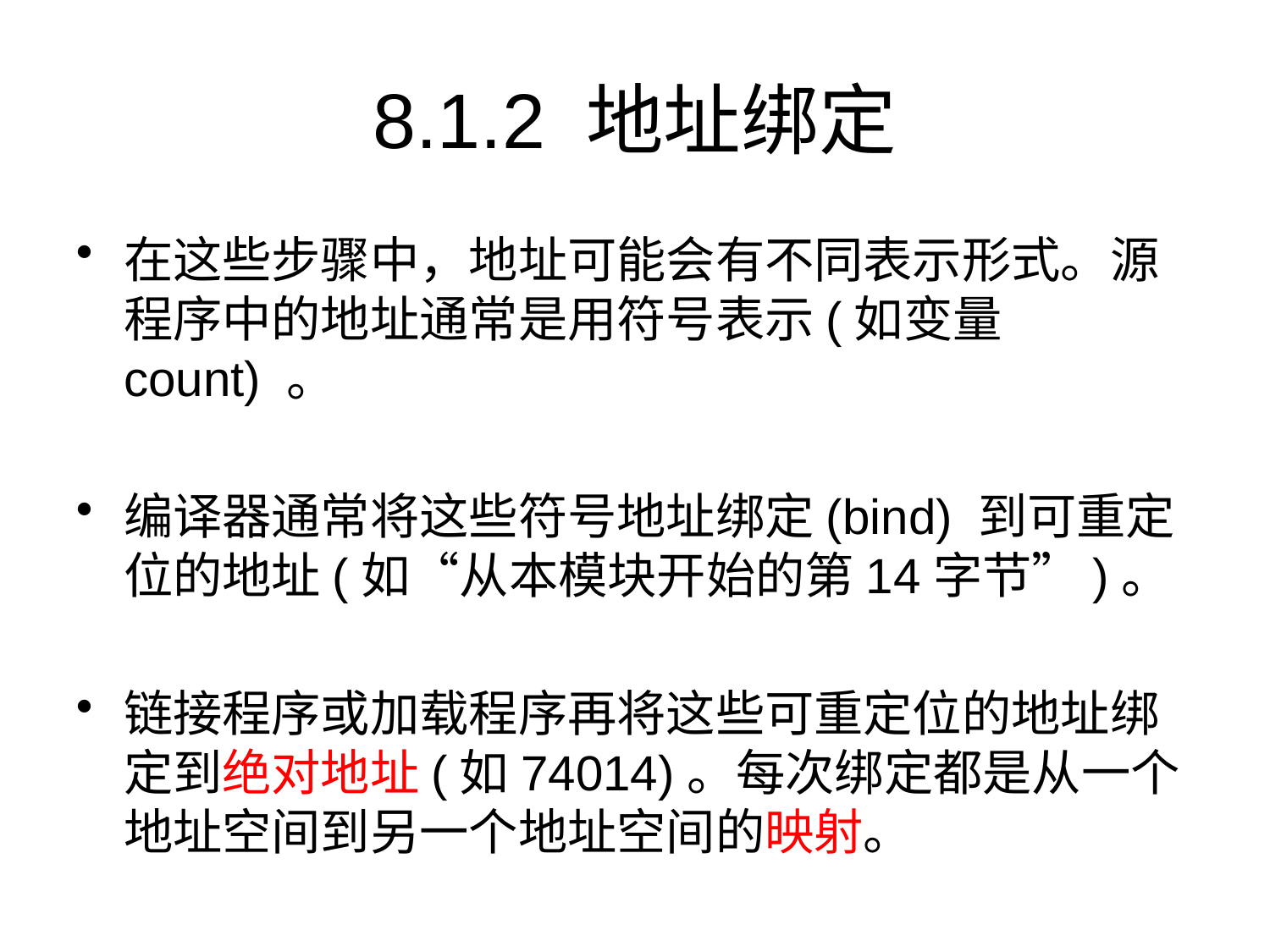

# 8.1.2 地址绑定
在这些步骤中，地址可能会有不同表示形式。源程序中的地址通常是用符号表示(如变量count) 。

编译器通常将这些符号地址绑定(bind) 到可重定位的地址(如“从本模块开始的第14字节”)。

链接程序或加载程序再将这些可重定位的地址绑定到绝对地址(如74014)。每次绑定都是从一个地址空间到另一个地址空间的映射。